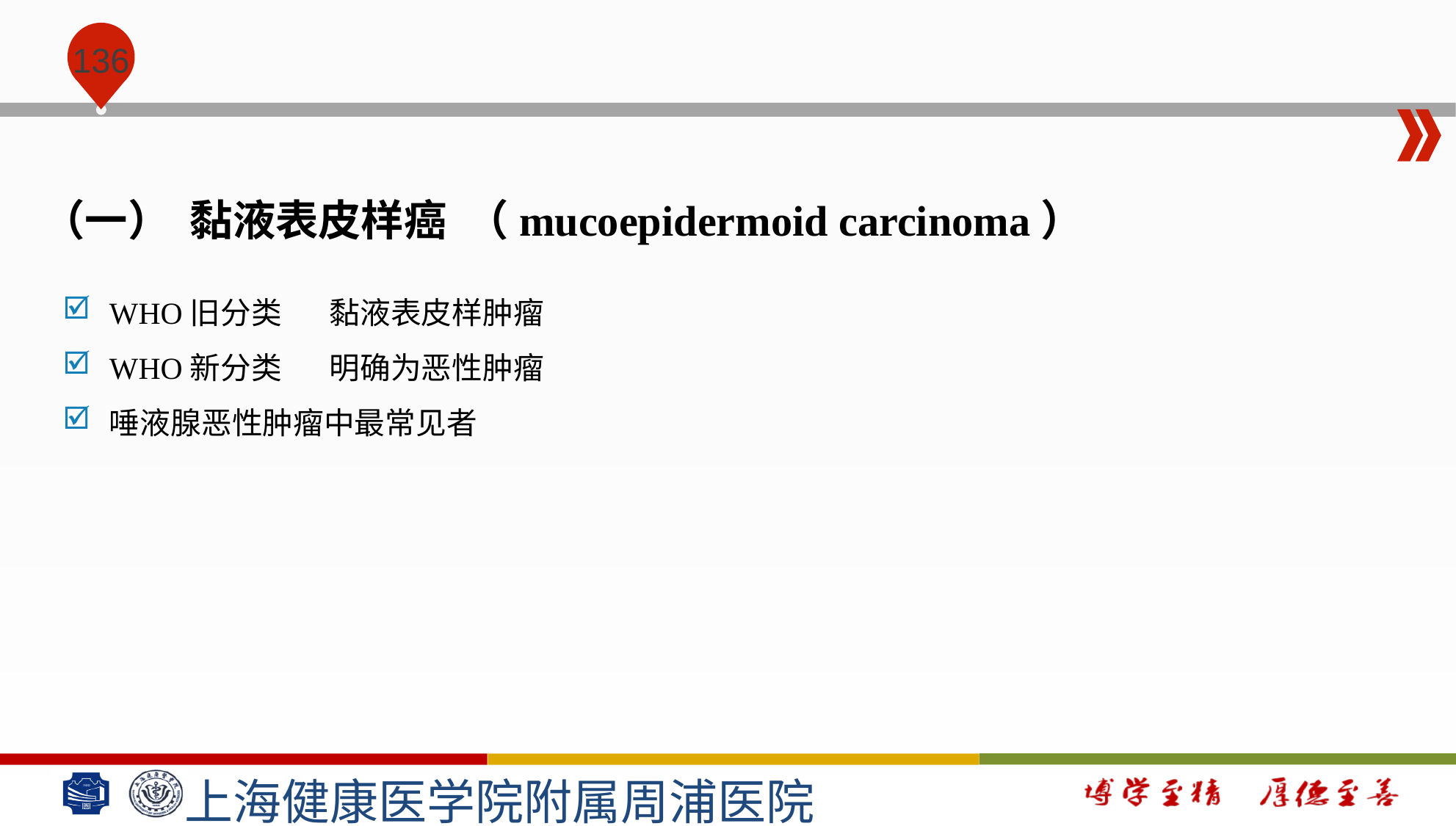

#

（一）  黏液表皮样癌  （mucoepidermoid carcinoma）
WHO旧分类       黏液表皮样肿瘤
WHO新分类       明确为恶性肿瘤
唾液腺恶性肿瘤中最常见者